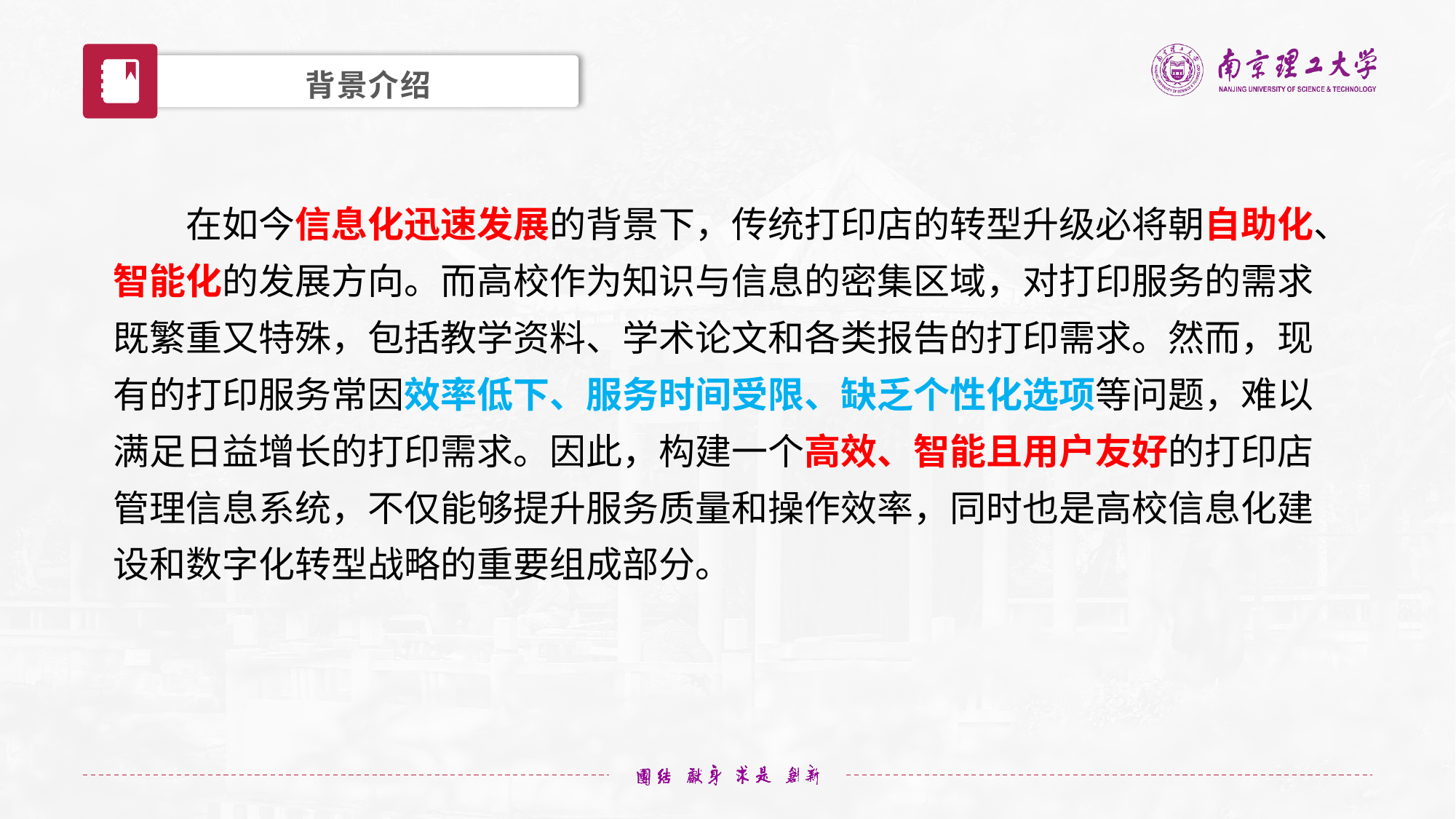

背景介绍
      在如今信息化迅速发展的背景下，传统打印店的转型升级必将朝自助化、智能化的发展方向。而高校作为知识与信息的密集区域，对打印服务的需求既繁重又特殊，包括教学资料、学术论文和各类报告的打印需求。然而，现有的打印服务常因效率低下、服务时间受限、缺乏个性化选项等问题，难以满足日益增长的打印需求。因此，构建一个高效、智能且用户友好的打印店管理信息系统，不仅能够提升服务质量和操作效率，同时也是高校信息化建设和数字化转型战略的重要组成部分。